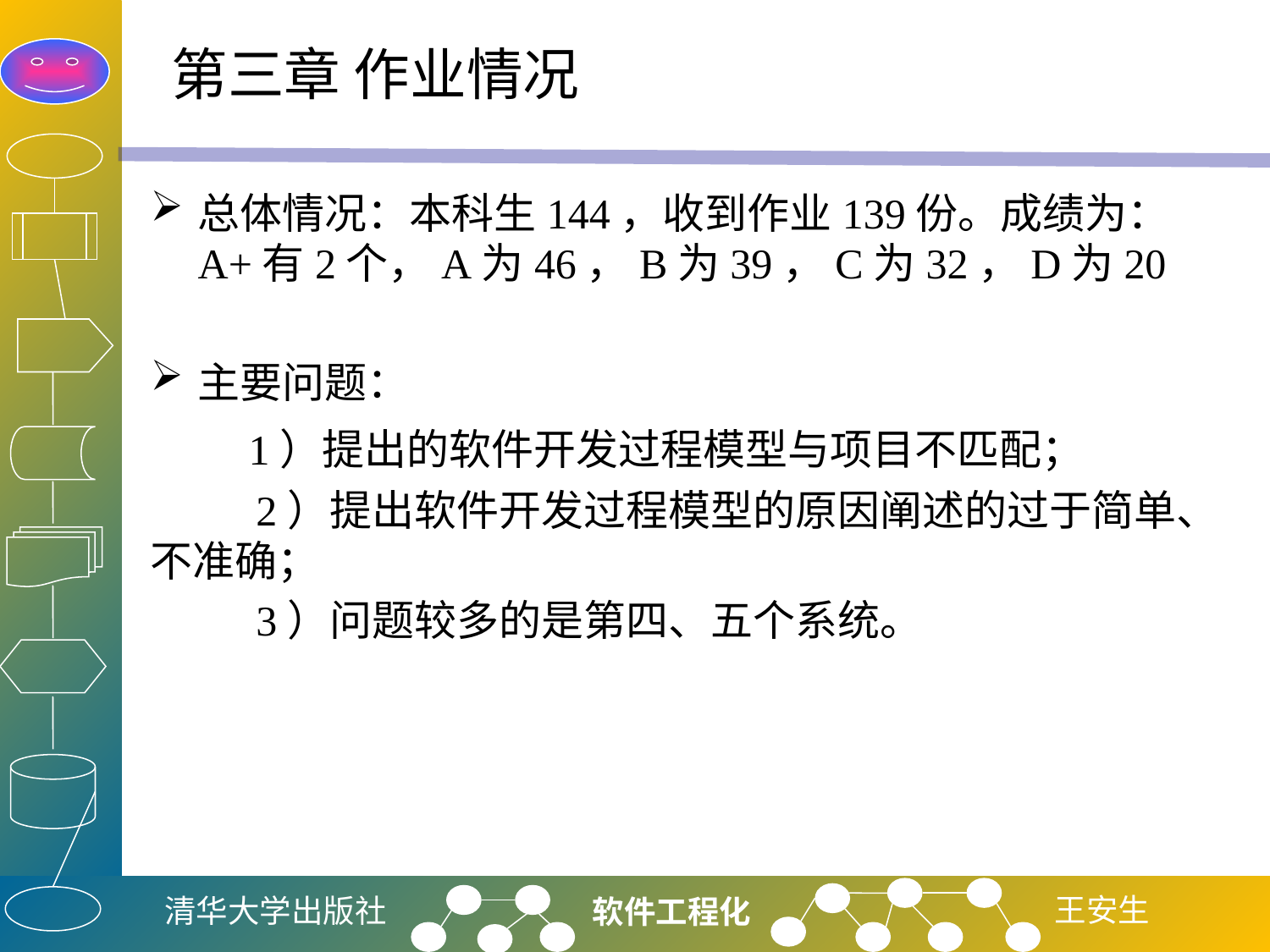

# 第三章 作业情况
总体情况：本科生144，收到作业139份。成绩为：A+有2个，A为46，B为39，C为32，D为20

主要问题：
        1）提出的软件开发过程模型与项目不匹配；
          2）提出软件开发过程模型的原因阐述的过于简单、不准确；
          3）问题较多的是第四、五个系统。